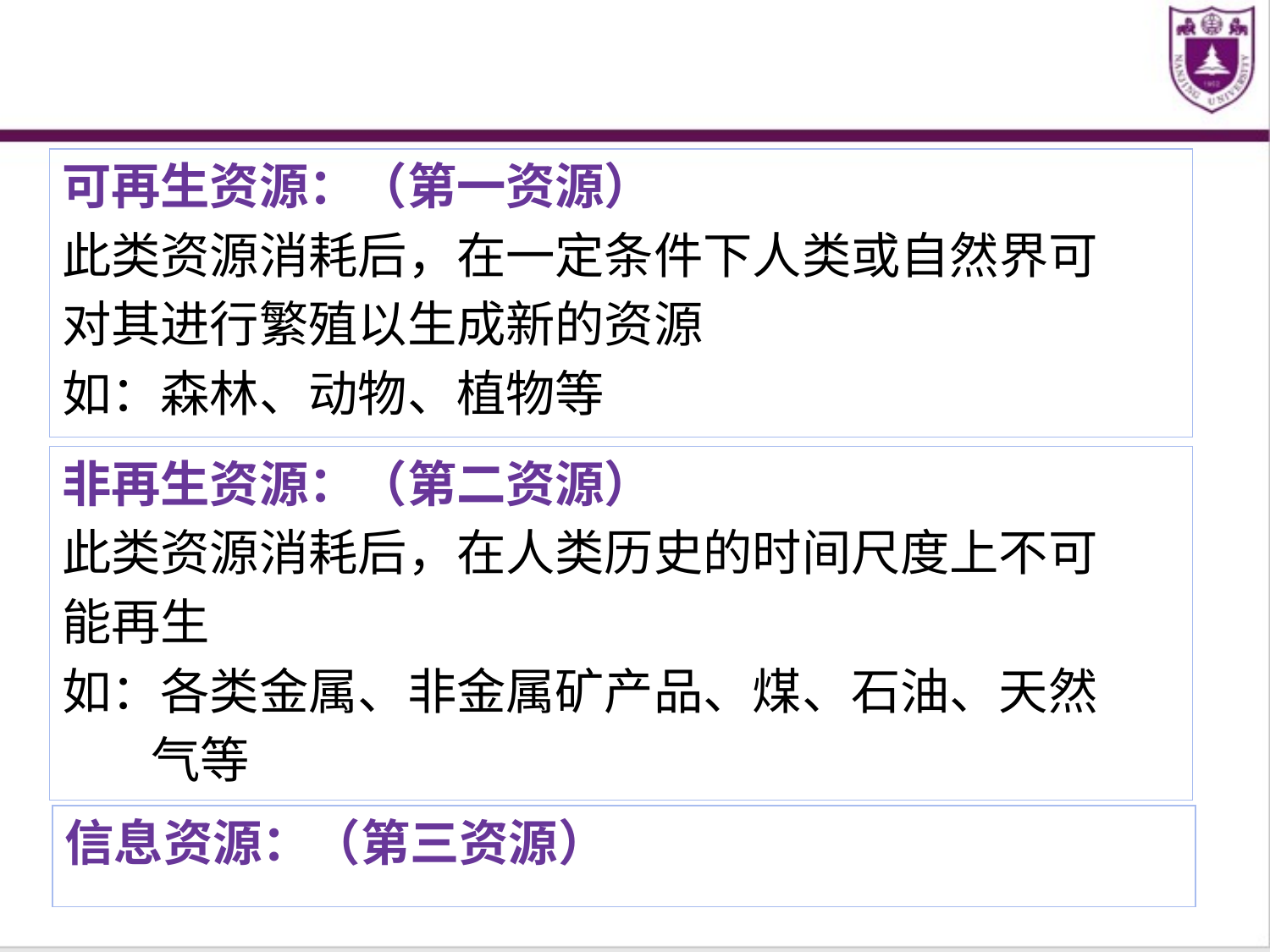

可再生资源：（第一资源）
此类资源消耗后，在一定条件下人类或自然界可
对其进行繁殖以生成新的资源
如：森林、动物、植物等
非再生资源：（第二资源）
此类资源消耗后，在人类历史的时间尺度上不可
能再生
如：各类金属、非金属矿产品、煤、石油、天然
       气等
信息资源：（第三资源）